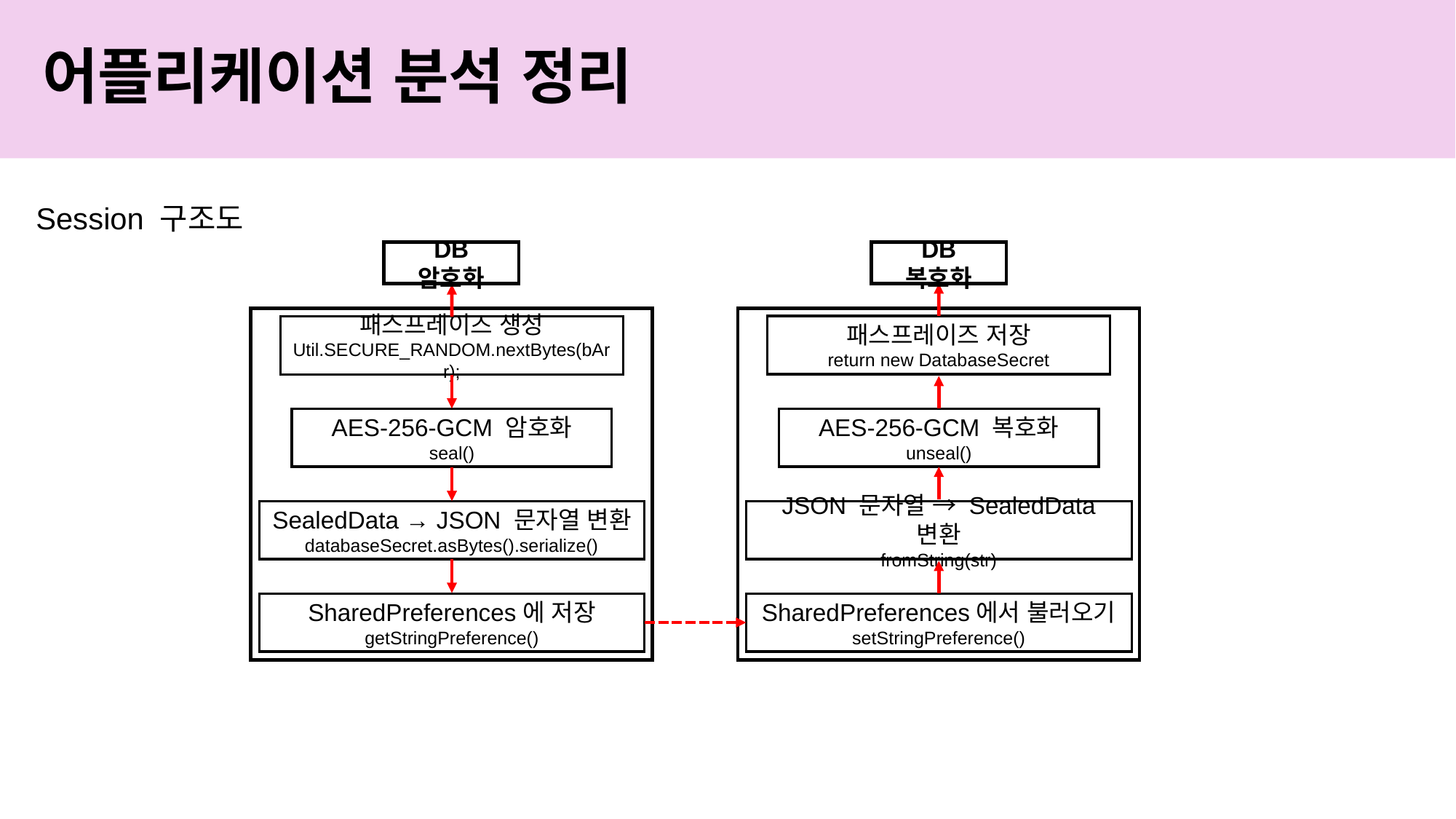

# 어플리케이션 분석 정리

Session 구조도
DB 암호화
DB 복호화

패스프레이즈 저장
return new DatabaseSecret
패스프레이즈 생성
Util.SECURE_RANDOM.nextBytes(bArr);
AES-256-GCM 복호화
unseal()
AES-256-GCM 암호화
seal()
SealedData → JSON 문자열 변환
databaseSecret.asBytes().serialize()
JSON 문자열 → SealedData 변환
fromString(str)
SharedPreferences에 저장
getStringPreference()
SharedPreferences에서 불러오기
setStringPreference()